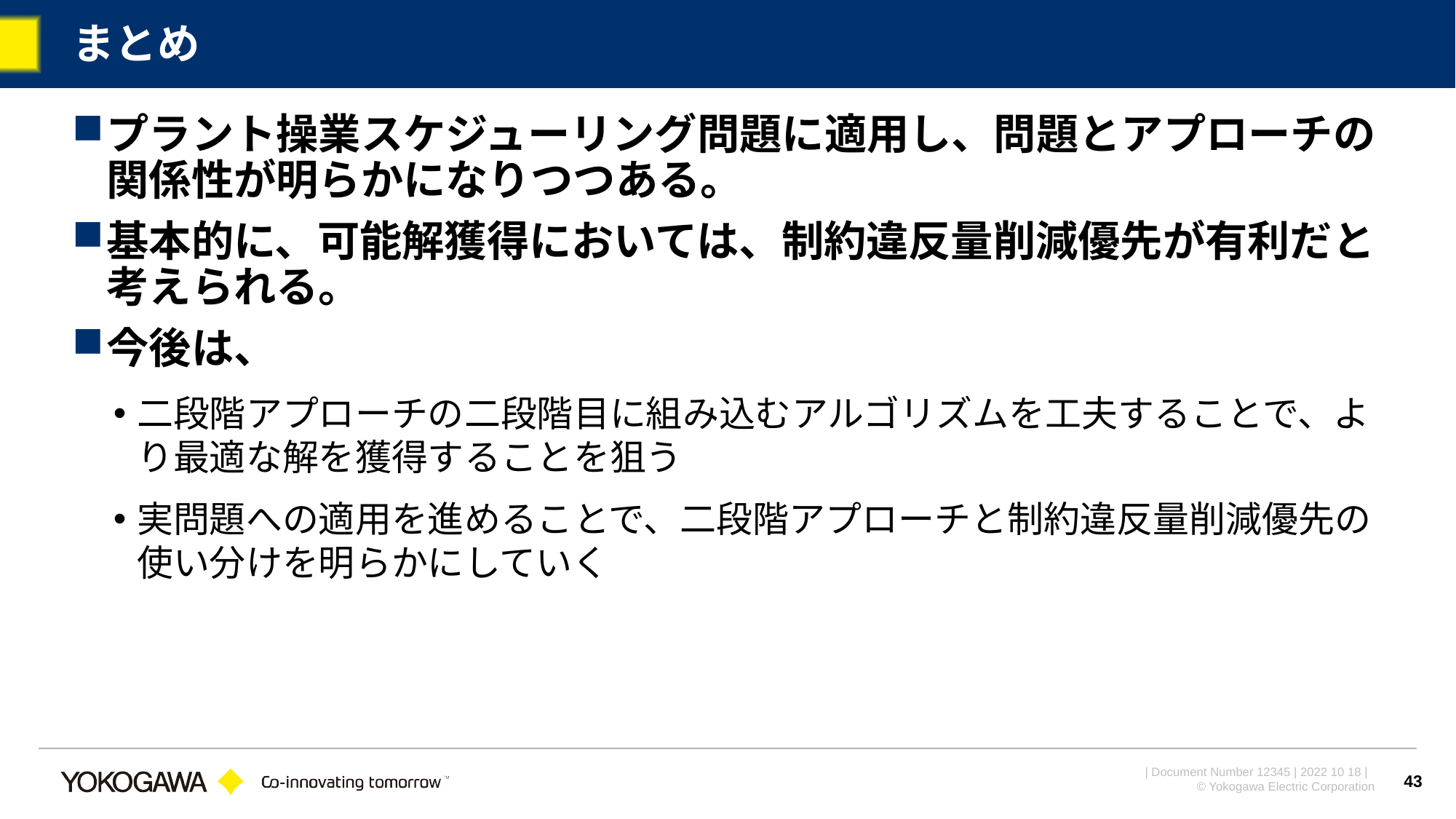

# まとめ
プラント操業スケジューリング問題に適用し、問題とアプローチの関係性が明らかになりつつある。
基本的に、可能解獲得においては、制約違反量削減優先が有利だと考えられる。
今後は、
二段階アプローチの二段階目に組み込むアルゴリズムを工夫することで、より最適な解を獲得することを狙う
実問題への適用を進めることで、二段階アプローチと制約違反量削減優先の使い分けを明らかにしていく
43